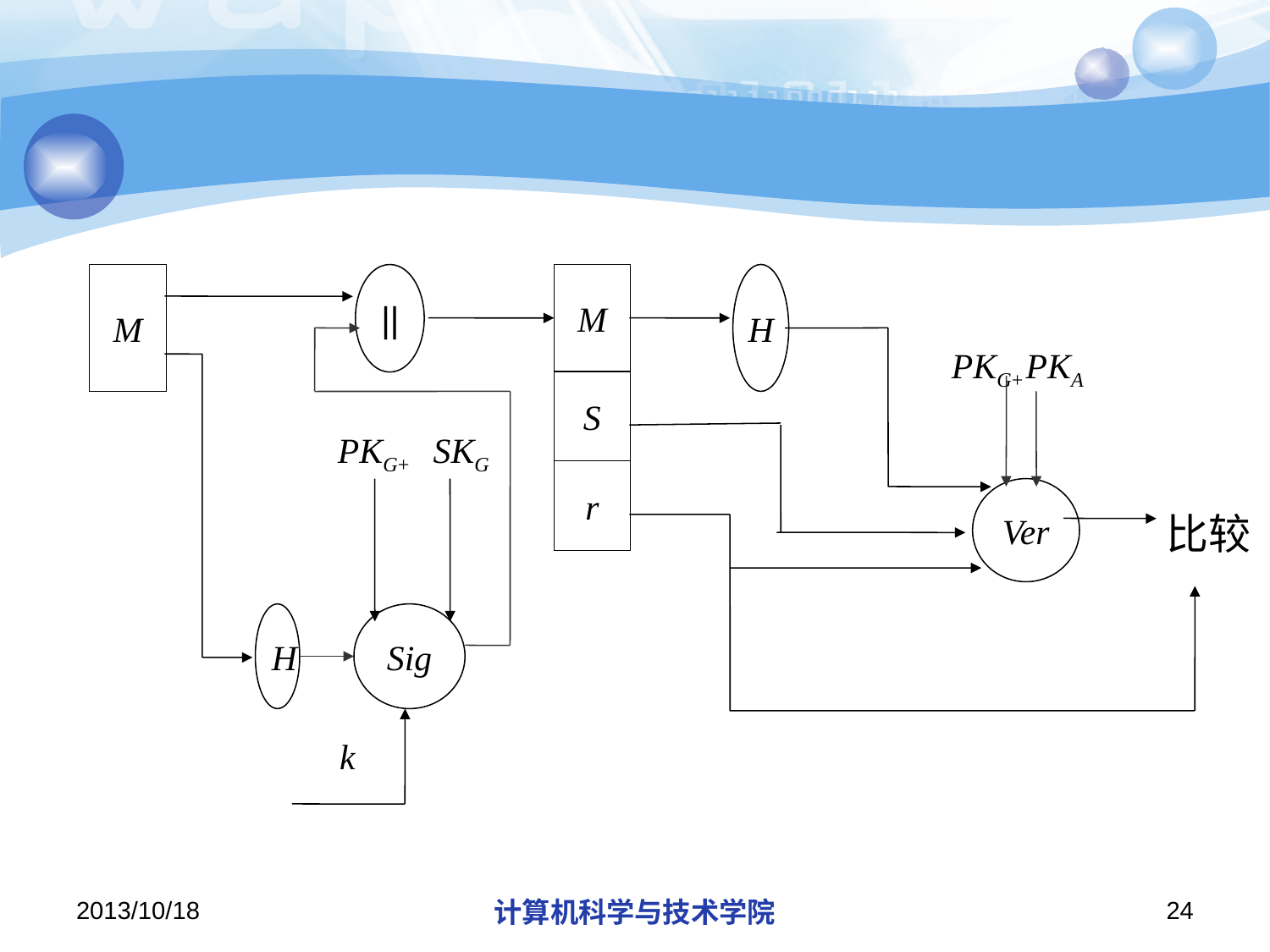

#

M
||
M
H

PKG+
PKA

S

PKG+
SKG

r

Ver

比较

H
Sig

k

2013/10/18
计算机科学与技术学院
24